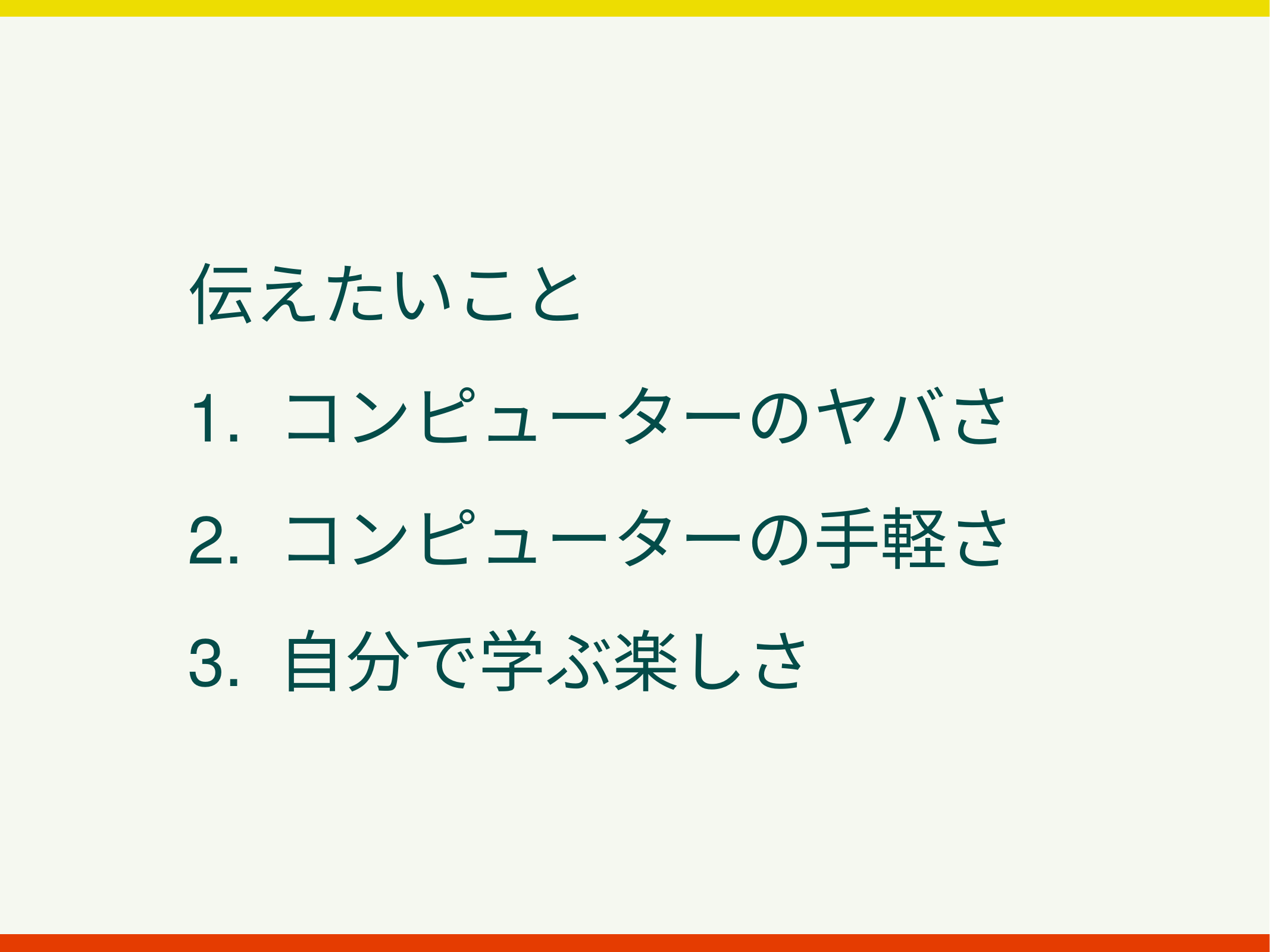

伝えたいこと
1. コンピューターのヤバさ
2. コンピューターの手軽さ
3. 自分で学ぶ楽しさ